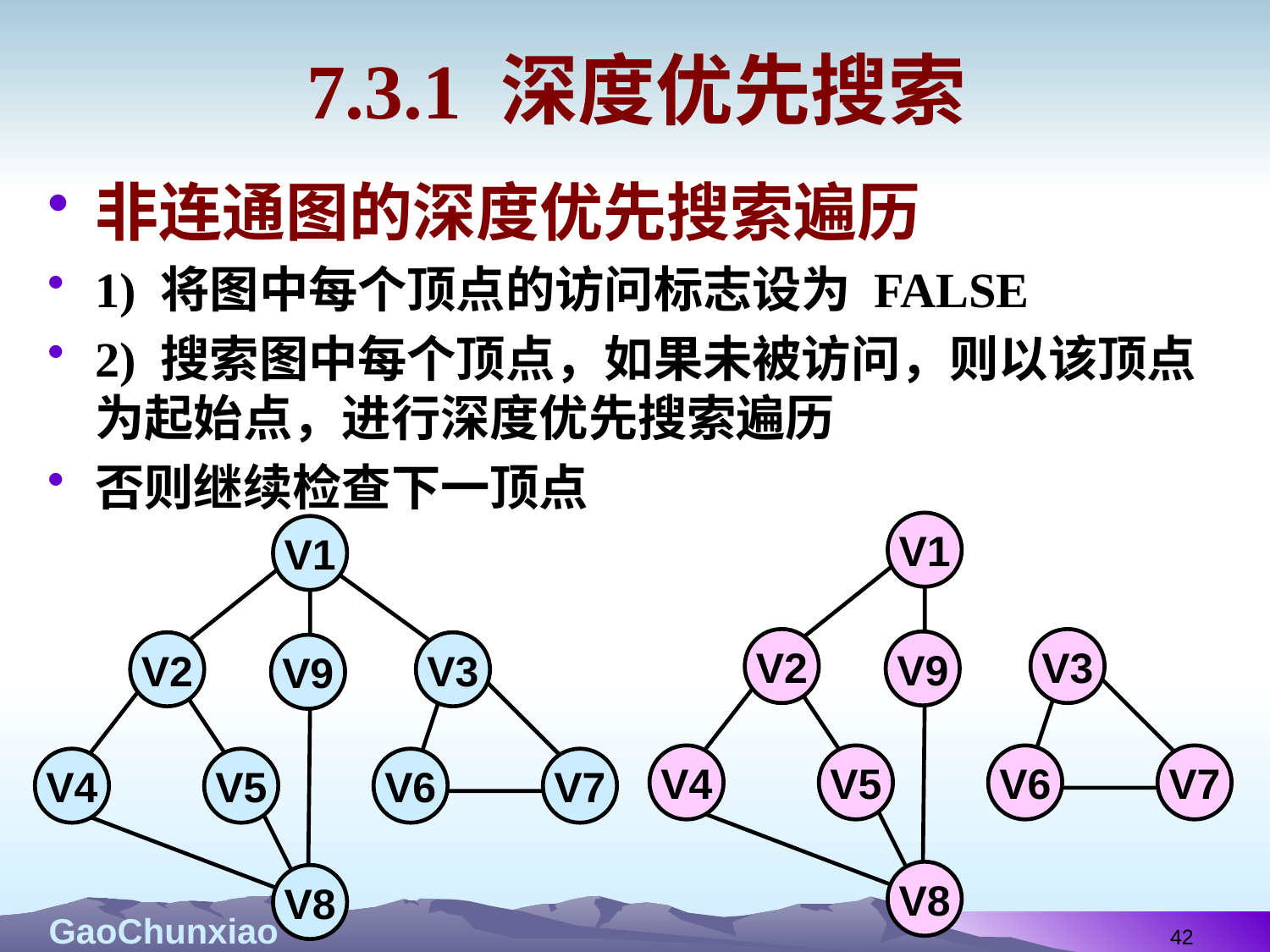

# 7.3.1 深度优先搜索
非连通图的深度优先搜索遍历
1) 将图中每个顶点的访问标志设为 FALSE
2) 搜索图中每个顶点，如果未被访问，则以该顶点为起始点，进行深度优先搜索遍历
否则继续检查下一顶点
V1

V2
V3
V9

V4
V5
V6
V7

V8
V1

V2
V3
V9

V4
V5
V6
V7

V8
42